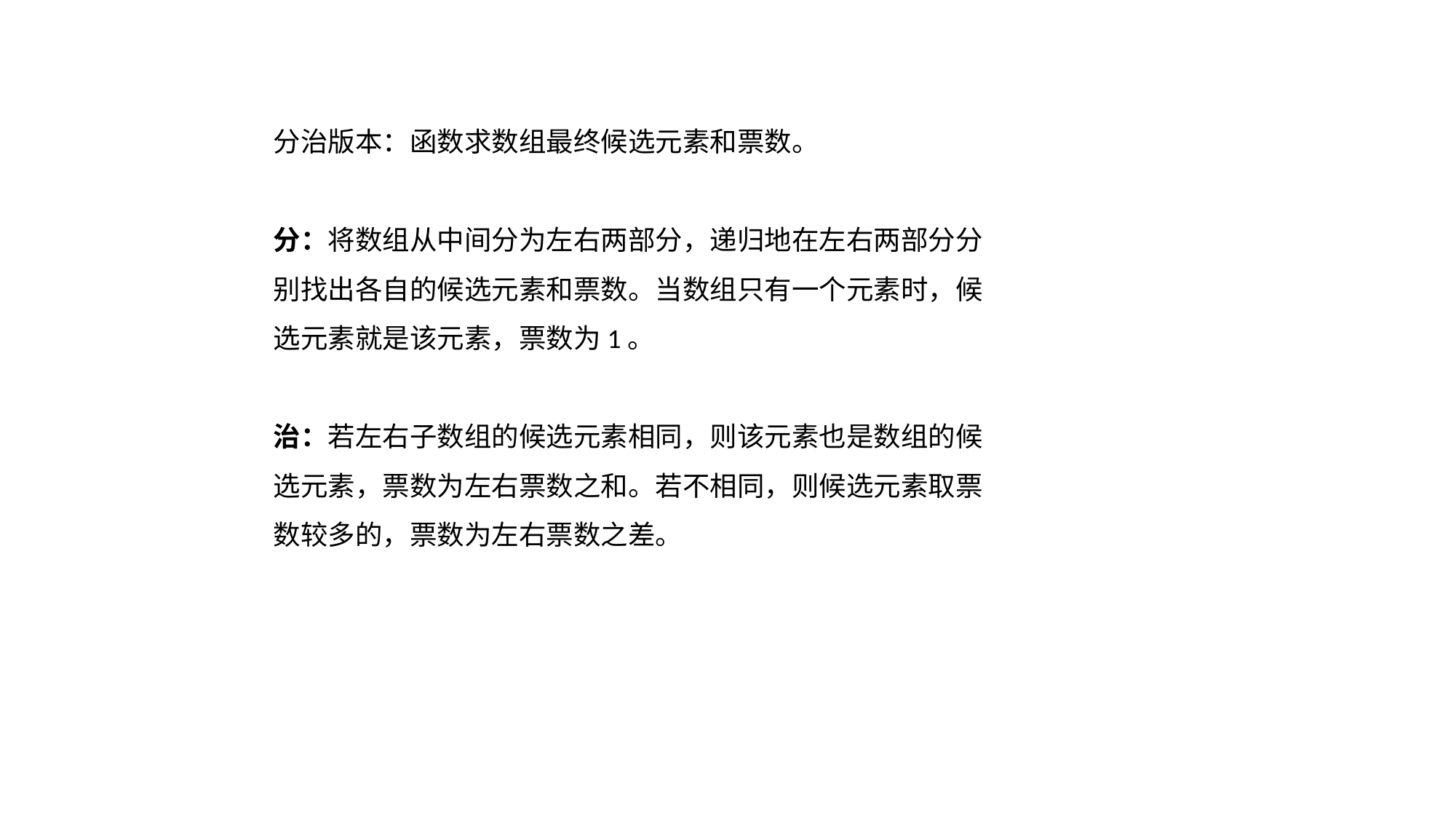

分治版本：函数求数组最终候选元素和票数。

分：将数组从中间分为左右两部分，递归地在左右两部分分别找出各自的候选元素和票数。当数组只有一个元素时，候选元素就是该元素，票数为1。

治：若左右子数组的候选元素相同，则该元素也是数组的候选元素，票数为左右票数之和。若不相同，则候选元素取票数较多的，票数为左右票数之差。